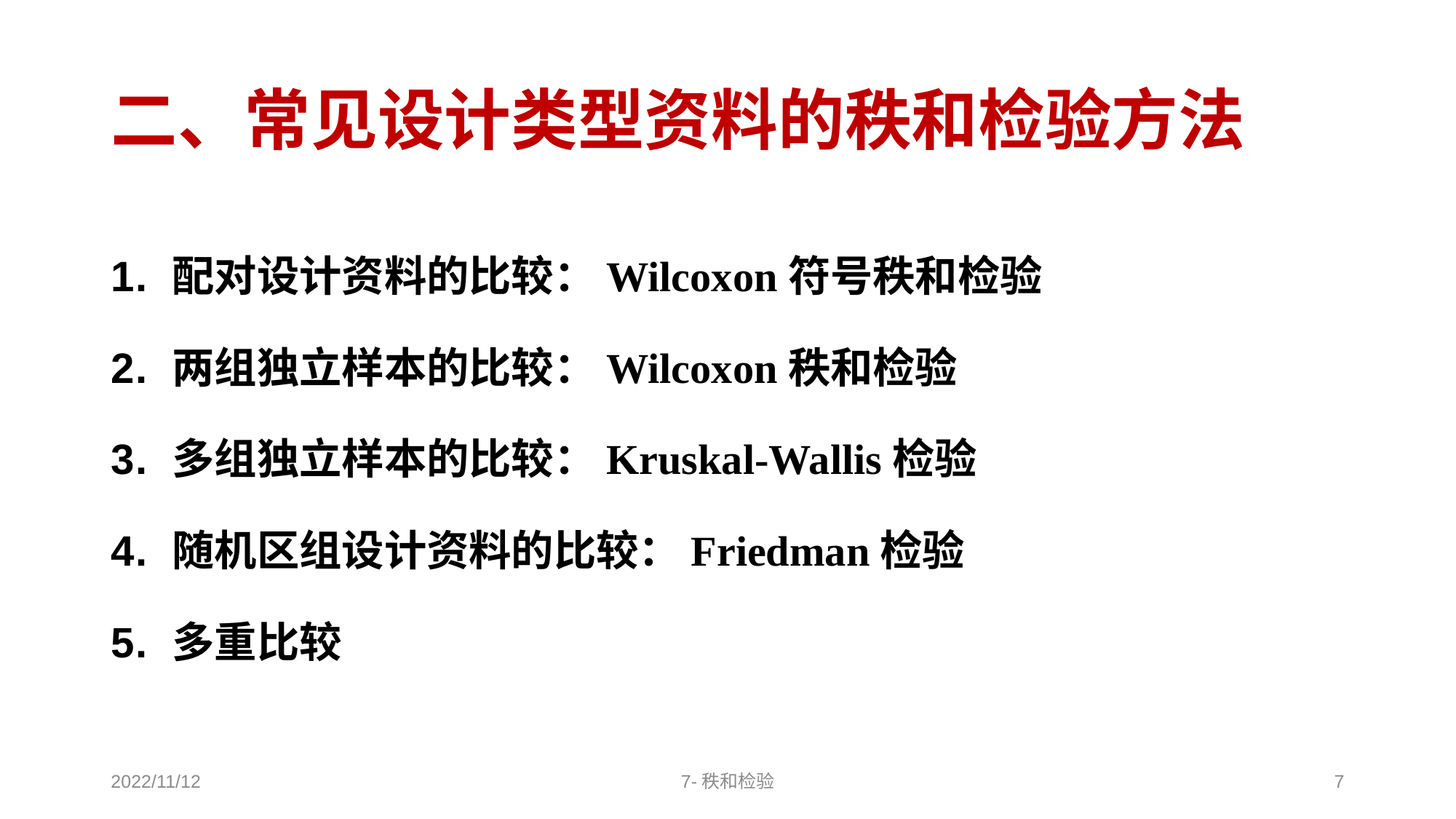

# 二、常见设计类型资料的秩和检验方法
配对设计资料的比较：Wilcoxon符号秩和检验
两组独立样本的比较：Wilcoxon秩和检验
多组独立样本的比较：Kruskal-Wallis检验
随机区组设计资料的比较：Friedman检验
多重比较
2022/11/12
7-秩和检验
7